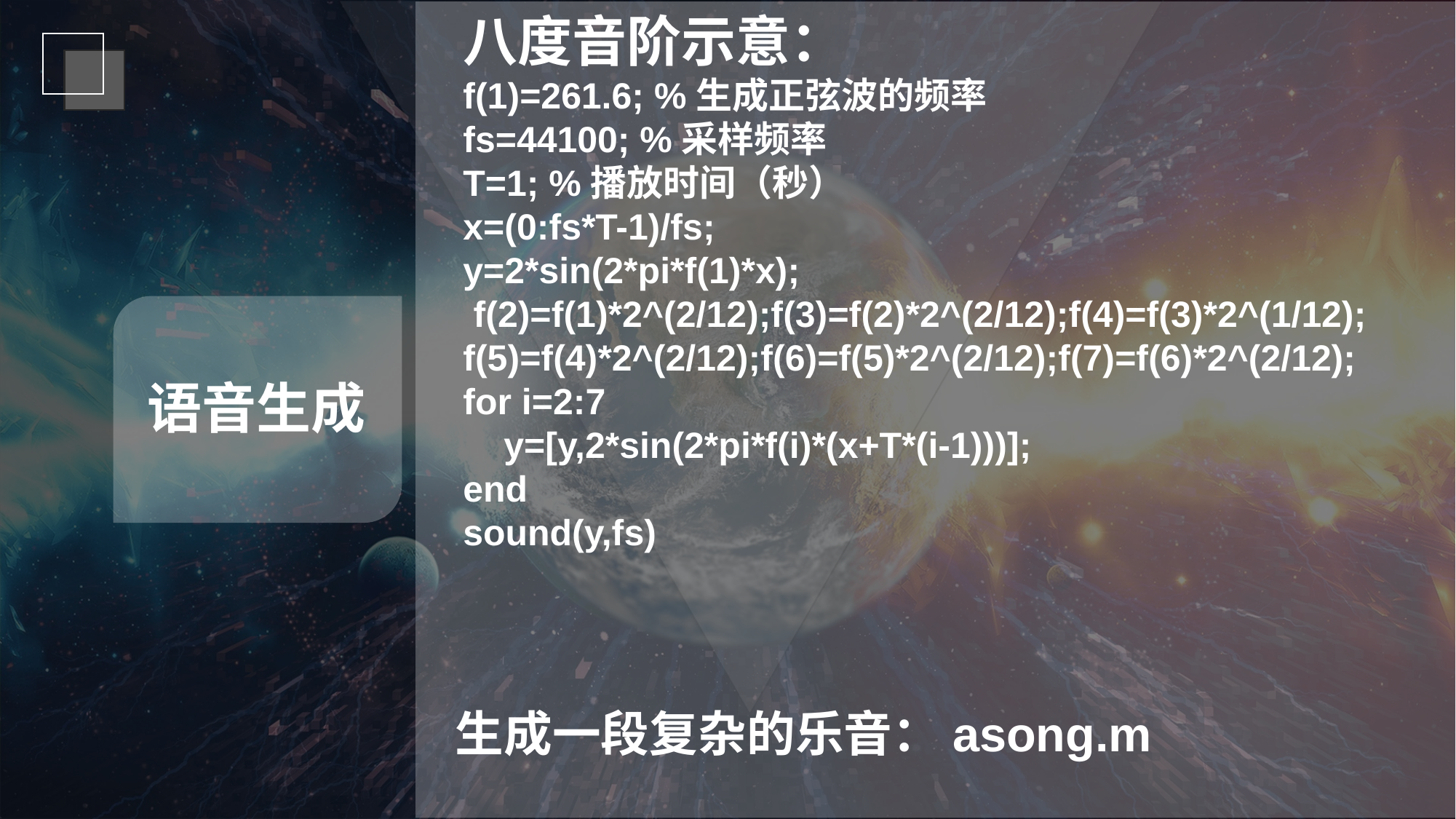

八度音阶示意：
f(1)=261.6; %生成正弦波的频率
fs=44100; %采样频率
T=1; %播放时间（秒）
x=(0:fs*T-1)/fs;
y=2*sin(2*pi*f(1)*x);
 f(2)=f(1)*2^(2/12);f(3)=f(2)*2^(2/12);f(4)=f(3)*2^(1/12);
f(5)=f(4)*2^(2/12);f(6)=f(5)*2^(2/12);f(7)=f(6)*2^(2/12);
for i=2:7
    y=[y,2*sin(2*pi*f(i)*(x+T*(i-1)))];
end
sound(y,fs)

语音生成
生成一段复杂的乐音：asong.m